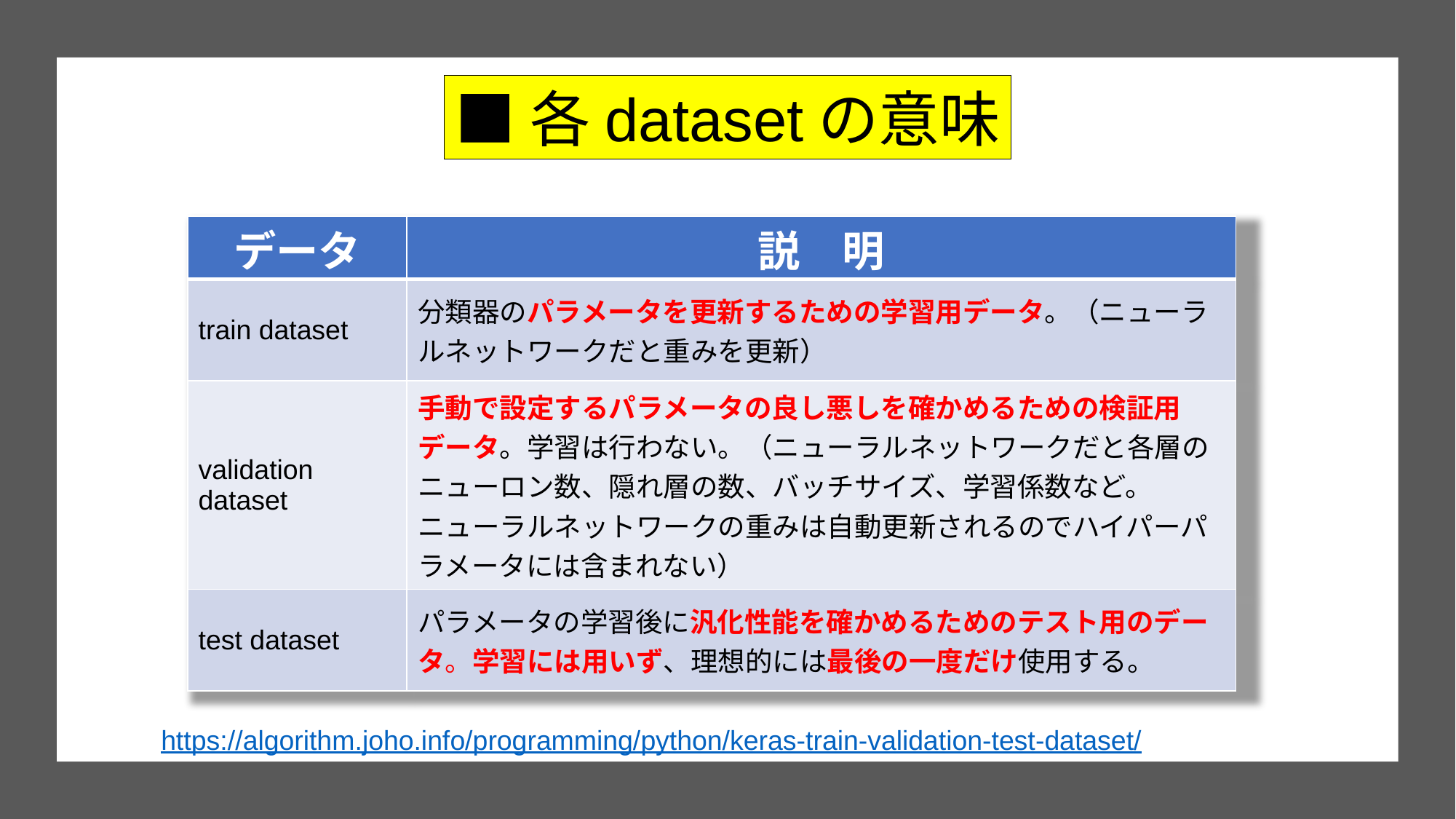

■各datasetの意味
| データ | 説　明 |
| --- | --- |
| train dataset | 分類器のパラメータを更新するための学習用データ。（ニューラルネットワークだと重みを更新） |
| validation dataset | 手動で設定するパラメータの良し悪しを確かめるための検証用データ。学習は行わない。（ニューラルネットワークだと各層のニューロン数、隠れ層の数、バッチサイズ、学習係数など。ニューラルネットワークの重みは自動更新されるのでハイパーパラメータには含まれない） |
| test dataset | パラメータの学習後に汎化性能を確かめるためのテスト用のデータ。学習には用いず、理想的には最後の一度だけ使用する。 |
https://algorithm.joho.info/programming/python/keras-train-validation-test-dataset/